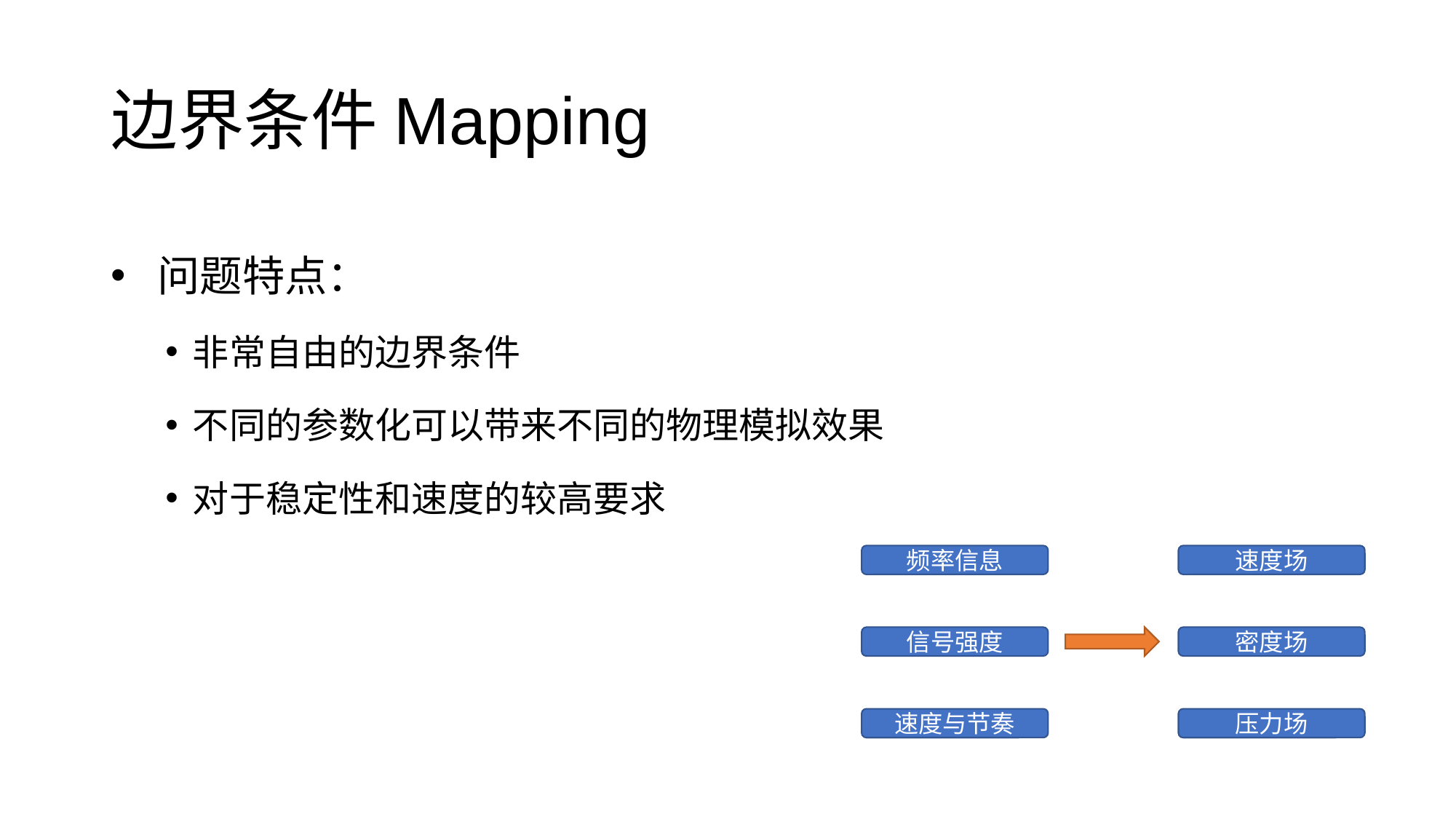

# 边界条件Mapping
 问题特点：
非常自由的边界条件
不同的参数化可以带来不同的物理模拟效果
对于稳定性和速度的较高要求

频率信息
速度场
信号强度

密度场
速度与节奏
压力场